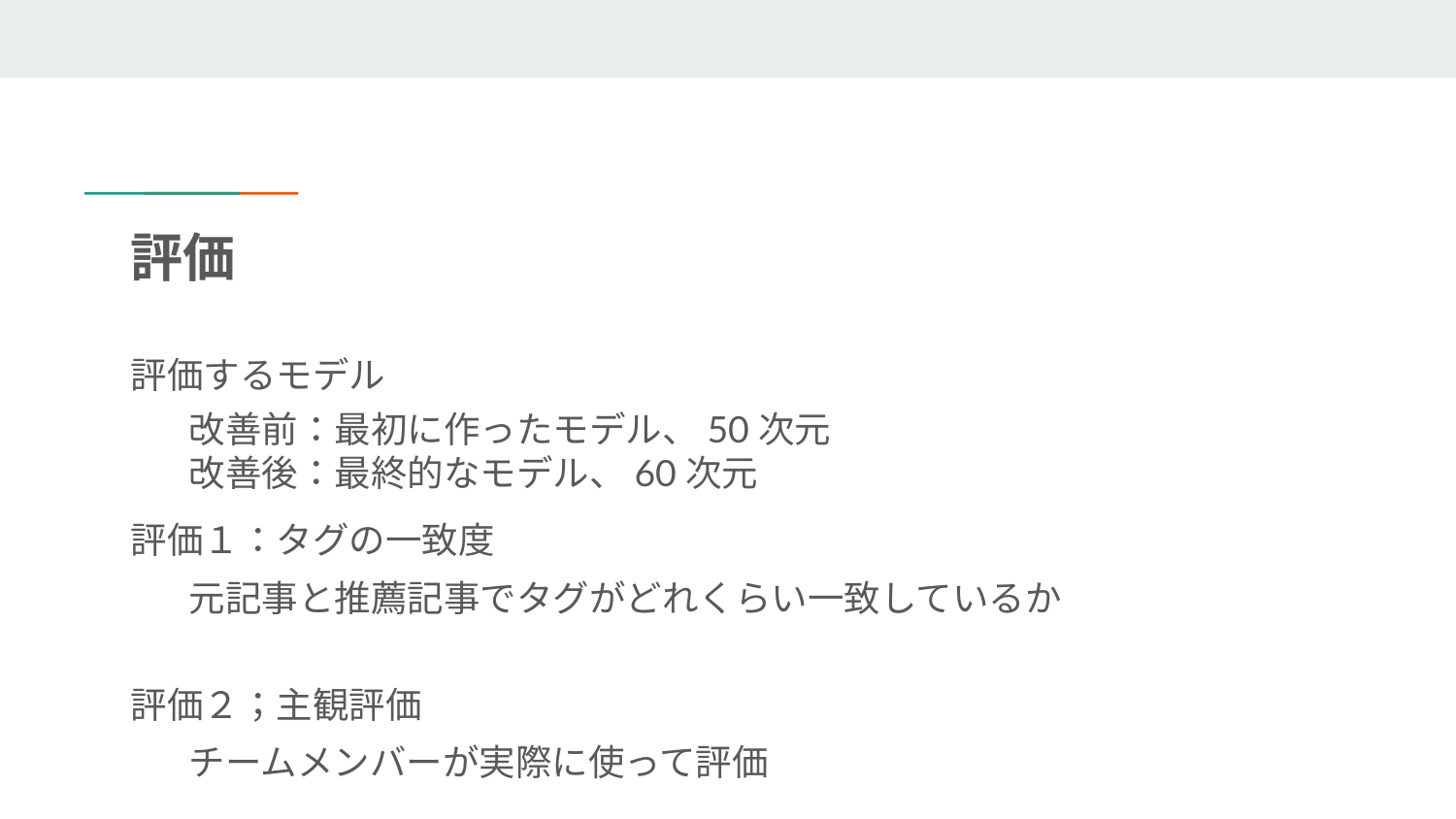

# 評価
評価するモデル

評価１：タグの一致度

評価２；主観評価

改善前：最初に作ったモデル、50次元
改善後：最終的なモデル、60次元

元記事と推薦記事でタグがどれくらい一致しているか
チームメンバーが実際に使って評価